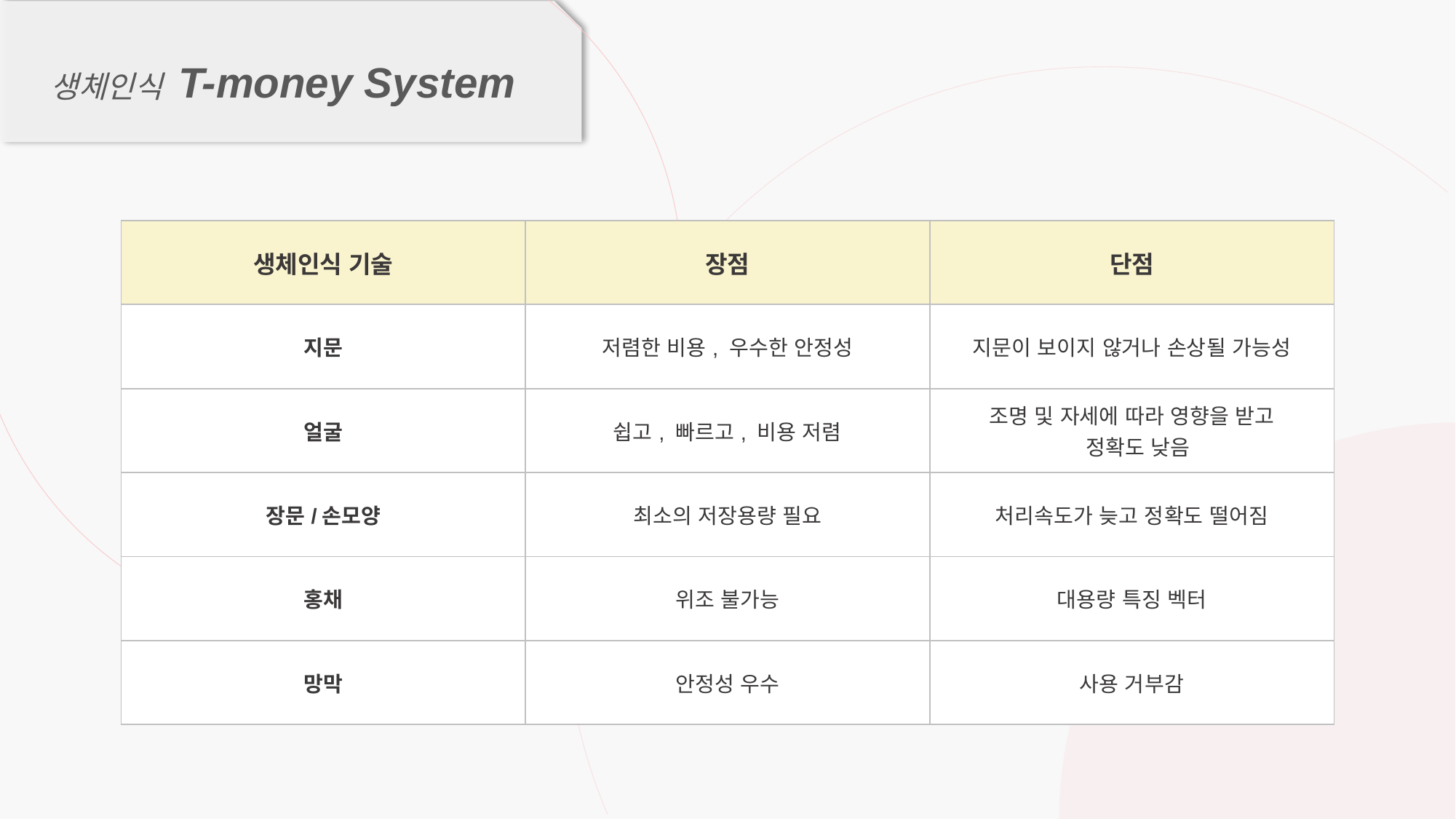

생체인식 T-money System

| 생체인식 기술 | 장점 | 단점 |
| --- | --- | --- |
| 지문 | 저렴한 비용, 우수한 안정성 | 지문이 보이지 않거나 손상될 가능성 |
| 얼굴 | 쉽고, 빠르고, 비용 저렴 | 조명 및 자세에 따라 영향을 받고 정확도 낮음 |
| 장문/손모양 | 최소의 저장용량 필요 | 처리속도가 늦고 정확도 떨어짐 |
| 홍채 | 위조 불가능 | 대용량 특징 벡터 |
| 망막 | 안정성 우수 | 사용 거부감 |